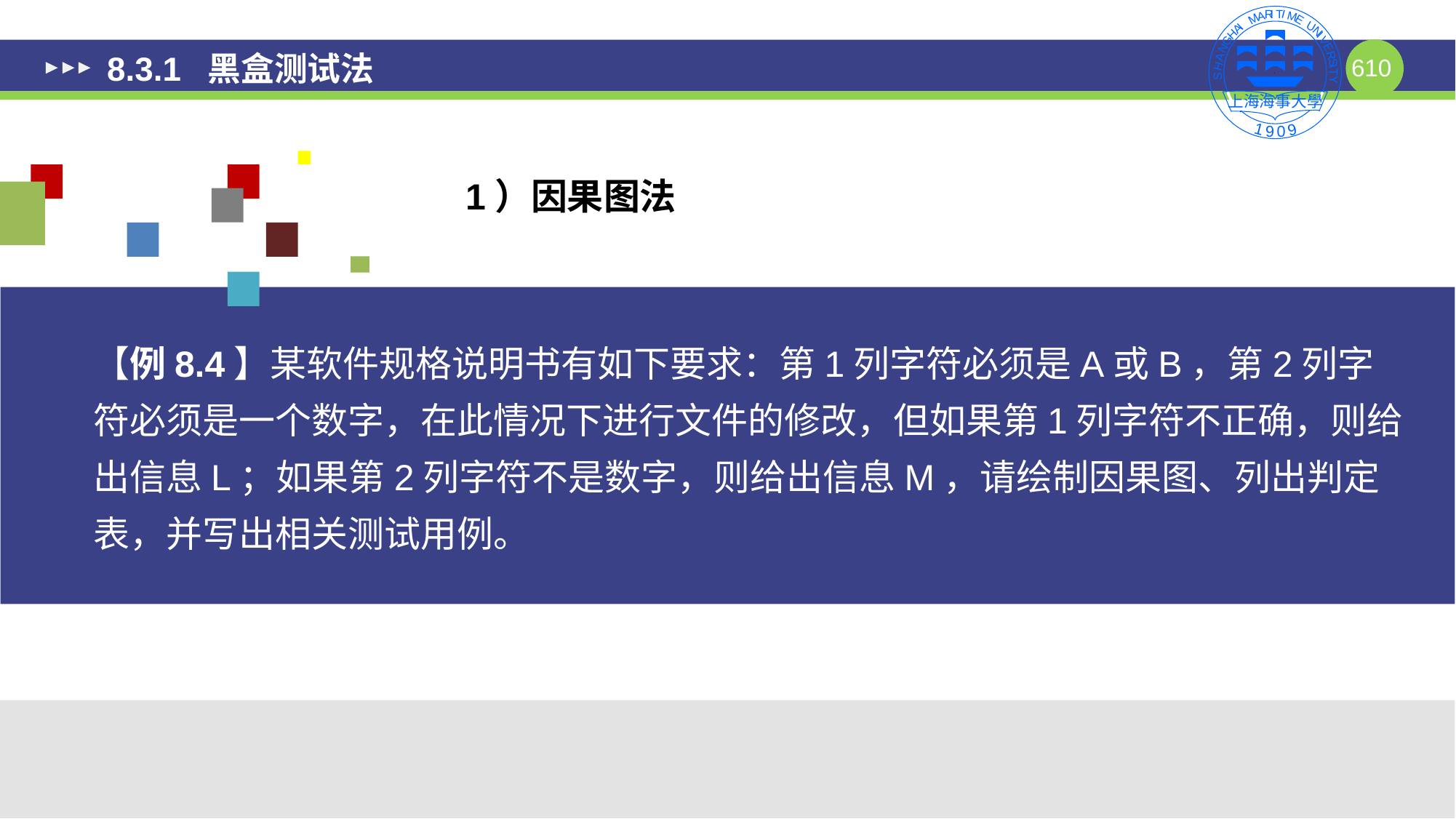

# 8.3.1  黑盒测试法

1）因果图法

【例8.4】某软件规格说明书有如下要求：第1列字符必须是A或B，第2列字符必须是一个数字，在此情况下进行文件的修改，但如果第1列字符不正确，则给出信息L；如果第2列字符不是数字，则给出信息M，请绘制因果图、列出判定表，并写出相关测试用例。

610